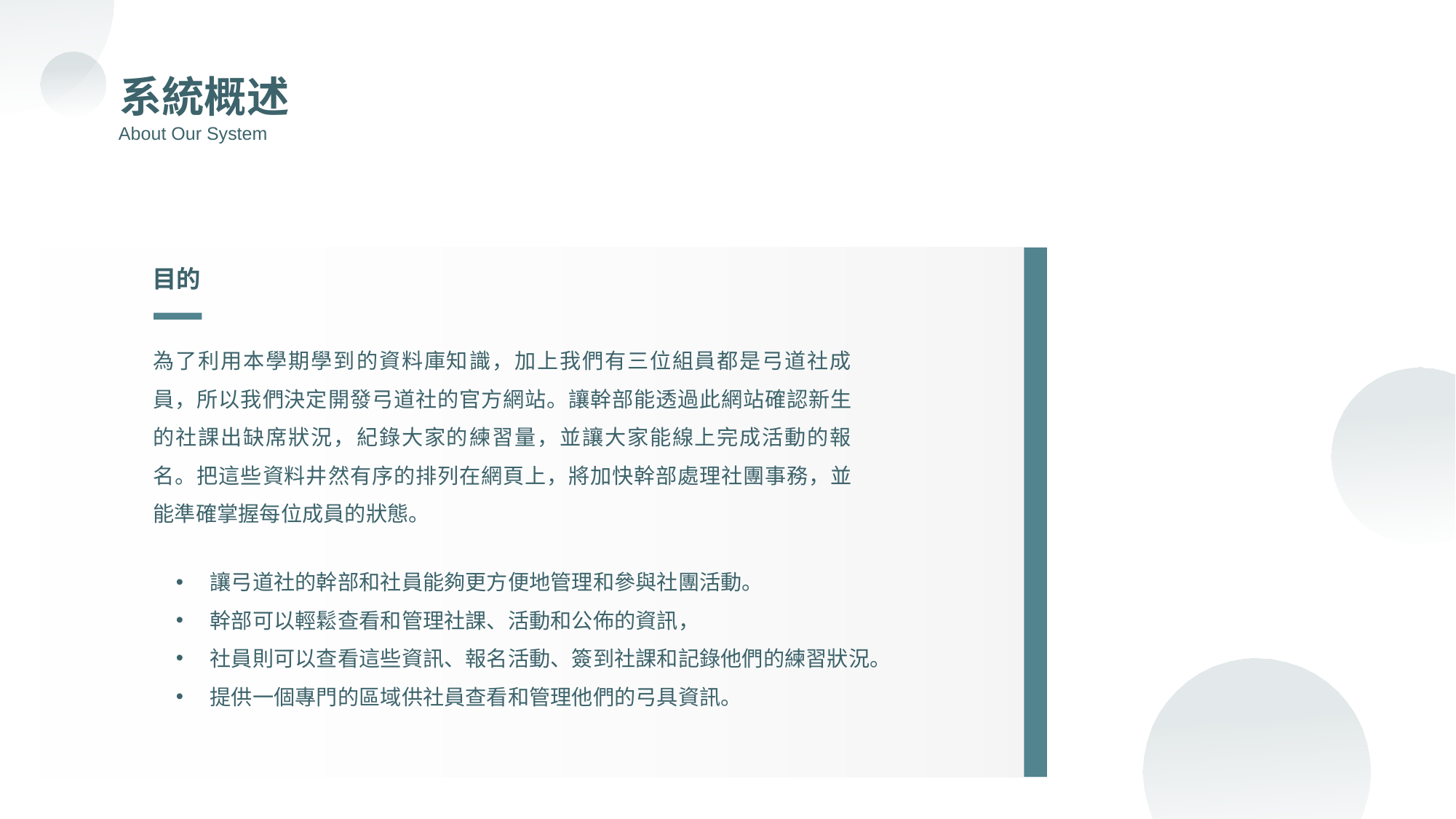

https://www.ypppt.com/

系統概述
About Our System

目的

為了利用本學期學到的資料庫知識，加上我們有三位組員都是弓道社成員，所以我們決定開發弓道社的官方網站。讓幹部能透過此網站確認新生的社課出缺席狀況，紀錄大家的練習量，並讓大家能線上完成活動的報名。把這些資料井然有序的排列在網頁上，將加快幹部處理社團事務，並能準確掌握每位成員的狀態。

讓弓道社的幹部和社員能夠更方便地管理和參與社團活動。
幹部可以輕鬆查看和管理社課、活動和公佈的資訊，
社員則可以查看這些資訊、報名活動、簽到社課和記錄他們的練習狀況。
提供一個專門的區域供社員查看和管理他們的弓具資訊。